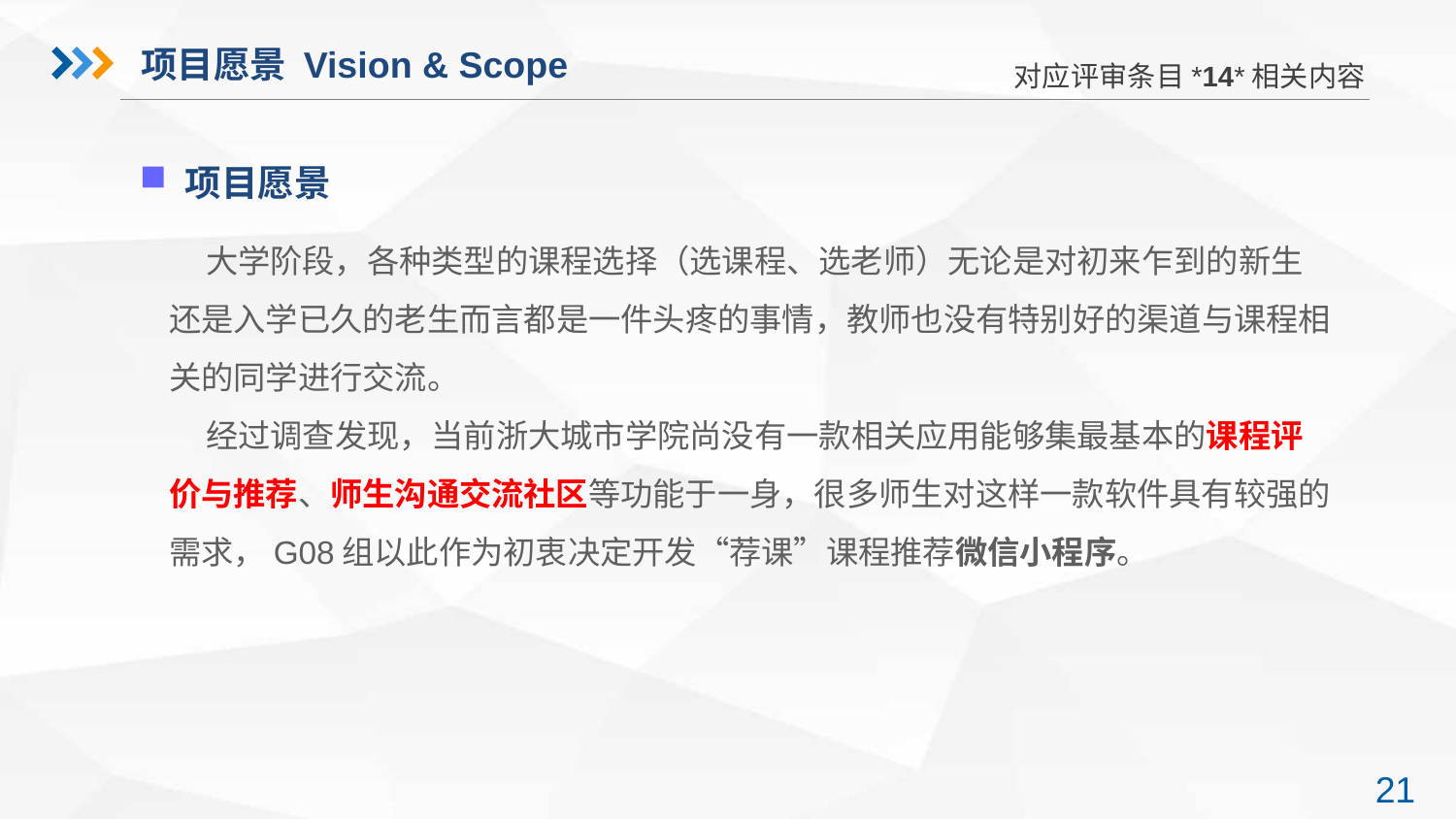

项目愿景 Vision & Scope
对应评审条目*14*相关内容
项目愿景
    大学阶段，各种类型的课程选择（选课程、选老师）无论是对初来乍到的新生还是入学已久的老生而言都是一件头疼的事情，教师也没有特别好的渠道与课程相关的同学进行交流。
    经过调查发现，当前浙大城市学院尚没有一款相关应用能够集最基本的课程评价与推荐、师生沟通交流社区等功能于一身，很多师生对这样一款软件具有较强的需求，G08组以此作为初衷决定开发“荐课”课程推荐微信小程序。